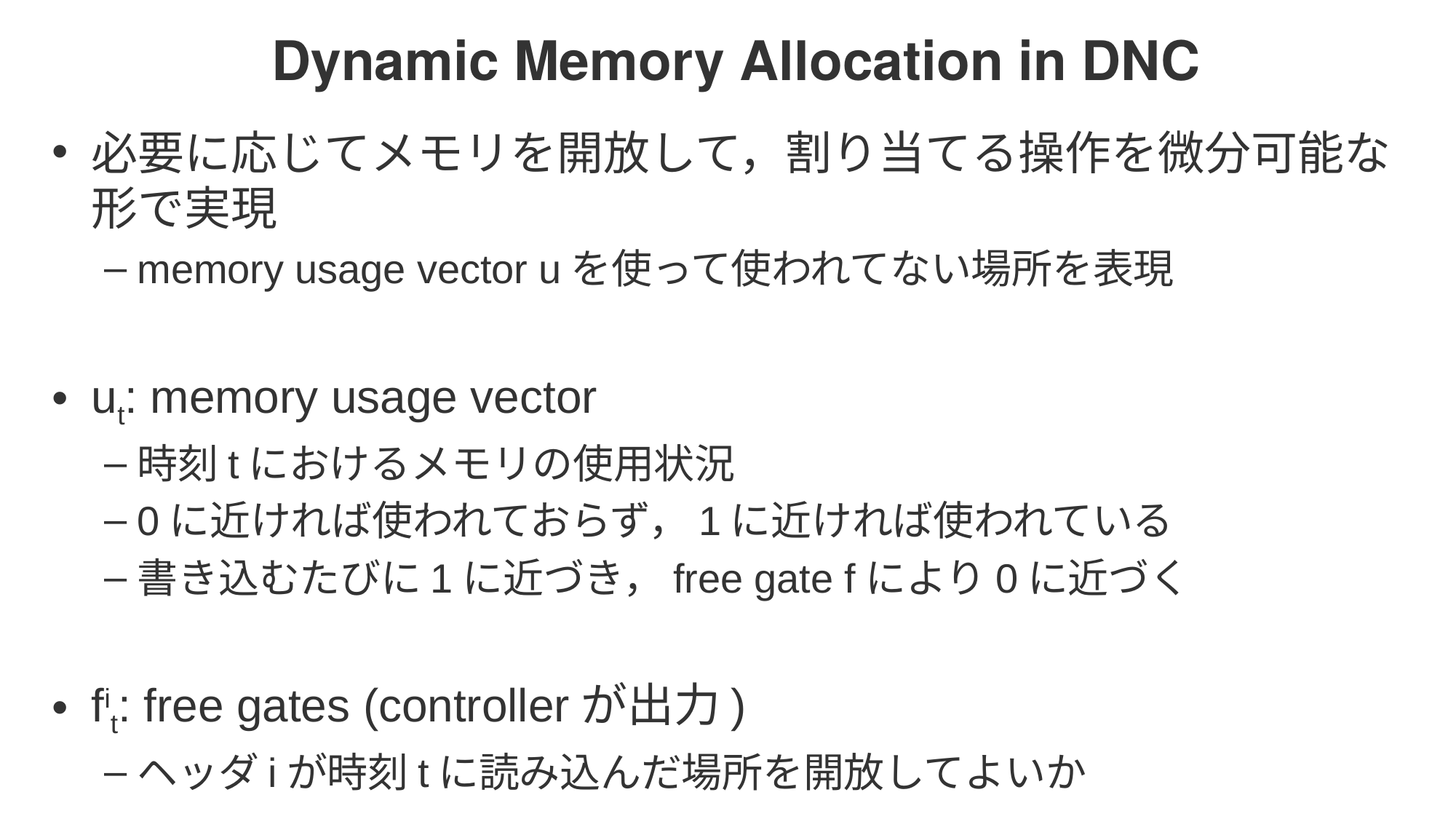

# Dynamic Memory Allocation in DNC
必要に応じてメモリを開放して，割り当てる操作を微分可能な形で実現
memory usage vector uを使って使われてない場所を表現

ut: memory usage vector
時刻tにおけるメモリの使用状況
0に近ければ使われておらず，1に近ければ使われている
書き込むたびに1に近づき，free gate fにより0に近づく

fit: free gates (controllerが出力)
ヘッダiが時刻tに読み込んだ場所を開放してよいか